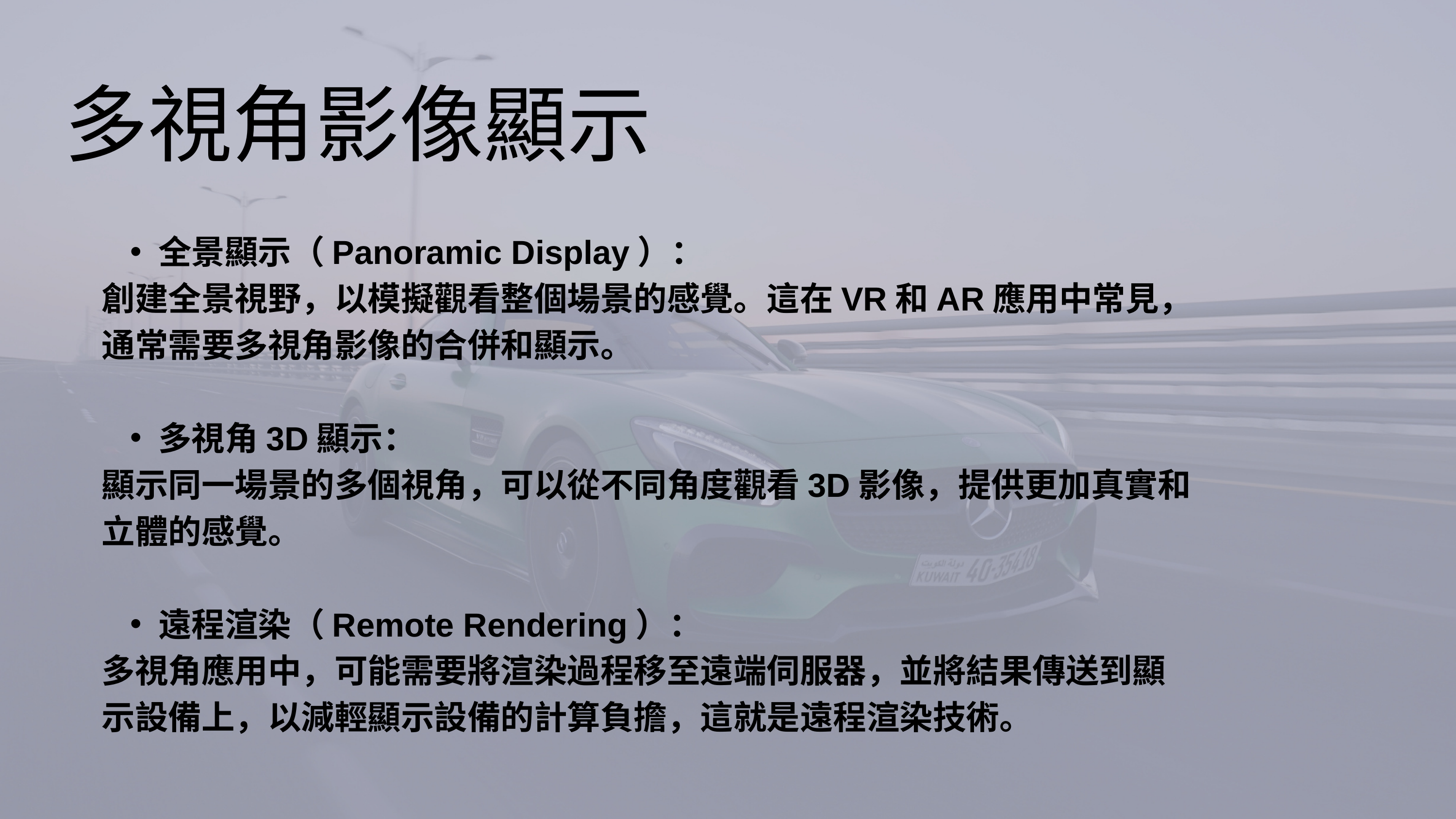

多視角影像顯示
全景顯示（Panoramic Display）：
創建全景視野，以模擬觀看整個場景的感覺。這在VR和AR應用中常見，通常需要多視角影像的合併和顯示。

多視角3D顯示：
顯示同一場景的多個視角，可以從不同角度觀看3D影像，提供更加真實和立體的感覺。

遠程渲染（Remote Rendering）：
多視角應用中，可能需要將渲染過程移至遠端伺服器，並將結果傳送到顯示設備上，以減輕顯示設備的計算負擔，這就是遠程渲染技術。